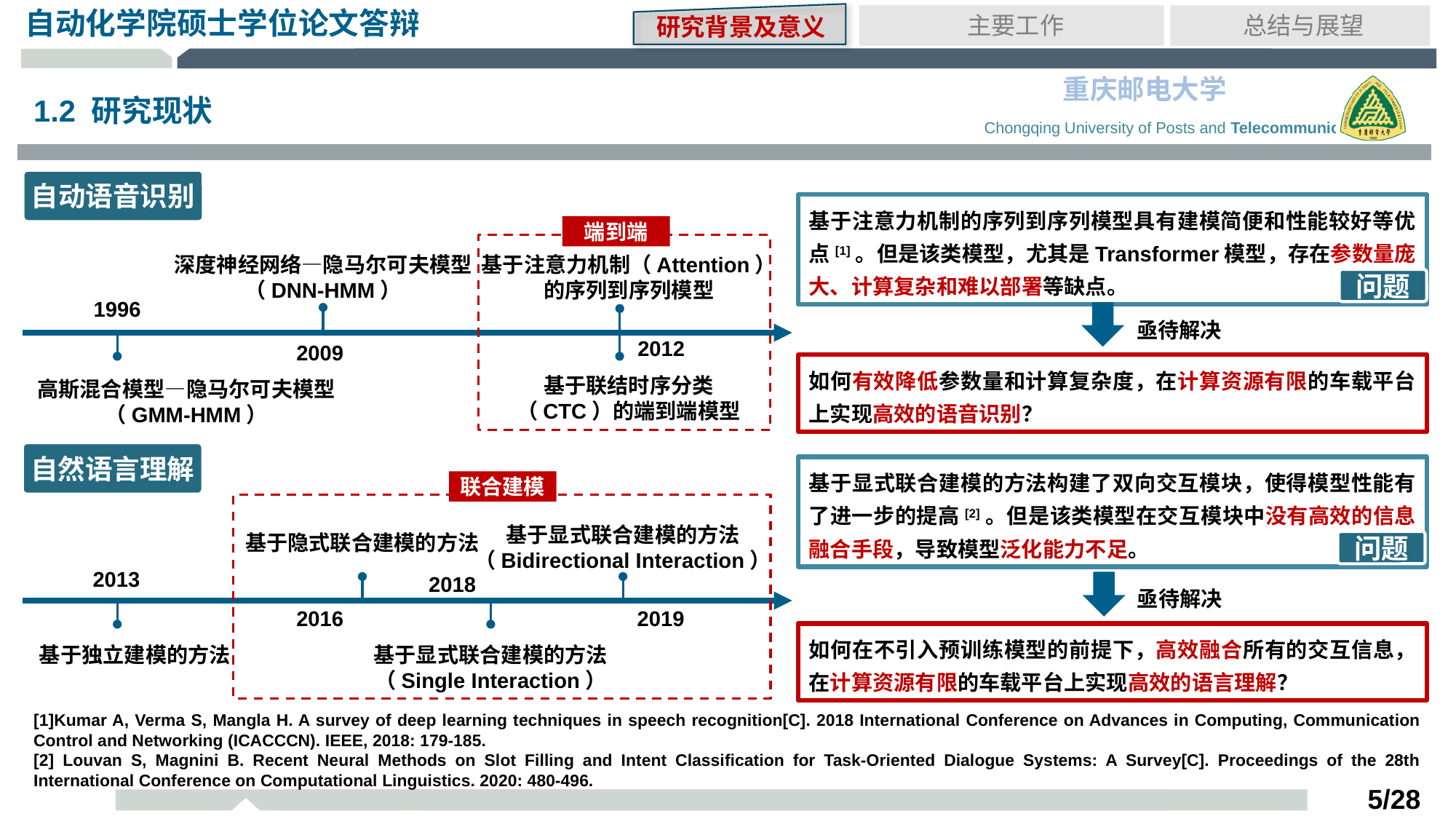

研究背景及意义

主要工作

总结与展望
1.2 研究现状
自动语音识别
基于注意力机制的序列到序列模型具有建模简便和性能较好等优点[1]。但是该类模型，尤其是Transformer模型，存在参数量庞大、计算复杂和难以部署等缺点。
端到端

深度神经网络—隐马尔可夫模型
（DNN-HMM）
基于注意力机制（Attention）的序列到序列模型
问题
1996

亟待解决
2012
2009
如何有效降低参数量和计算复杂度，在计算资源有限的车载平台上实现高效的语音识别？
基于联结时序分类（CTC）的端到端模型
高斯混合模型—隐马尔可夫模型
（GMM-HMM）
自然语言理解
基于显式联合建模的方法构建了双向交互模块，使得模型性能有了进一步的提高[2]。但是该类模型在交互模块中没有高效的信息融合手段，导致模型泛化能力不足。
联合建模

基于显式联合建模的方法
（Bidirectional Interaction）
基于隐式联合建模的方法
问题
2013
2018

亟待解决
2016
2019
如何在不引入预训练模型的前提下，高效融合所有的交互信息，在计算资源有限的车载平台上实现高效的语言理解？
基于独立建模的方法
基于显式联合建模的方法
（Single Interaction）
[1]Kumar A, Verma S, Mangla H. A survey of deep learning techniques in speech recognition[C]. 2018 International Conference on Advances in Computing, Communication Control and Networking (ICACCCN). IEEE, 2018: 179-185.
[2] Louvan S, Magnini B. Recent Neural Methods on Slot Filling and Intent Classification for Task-Oriented Dialogue Systems: A Survey[C]. Proceedings of the 28th International Conference on Computational Linguistics. 2020: 480-496.